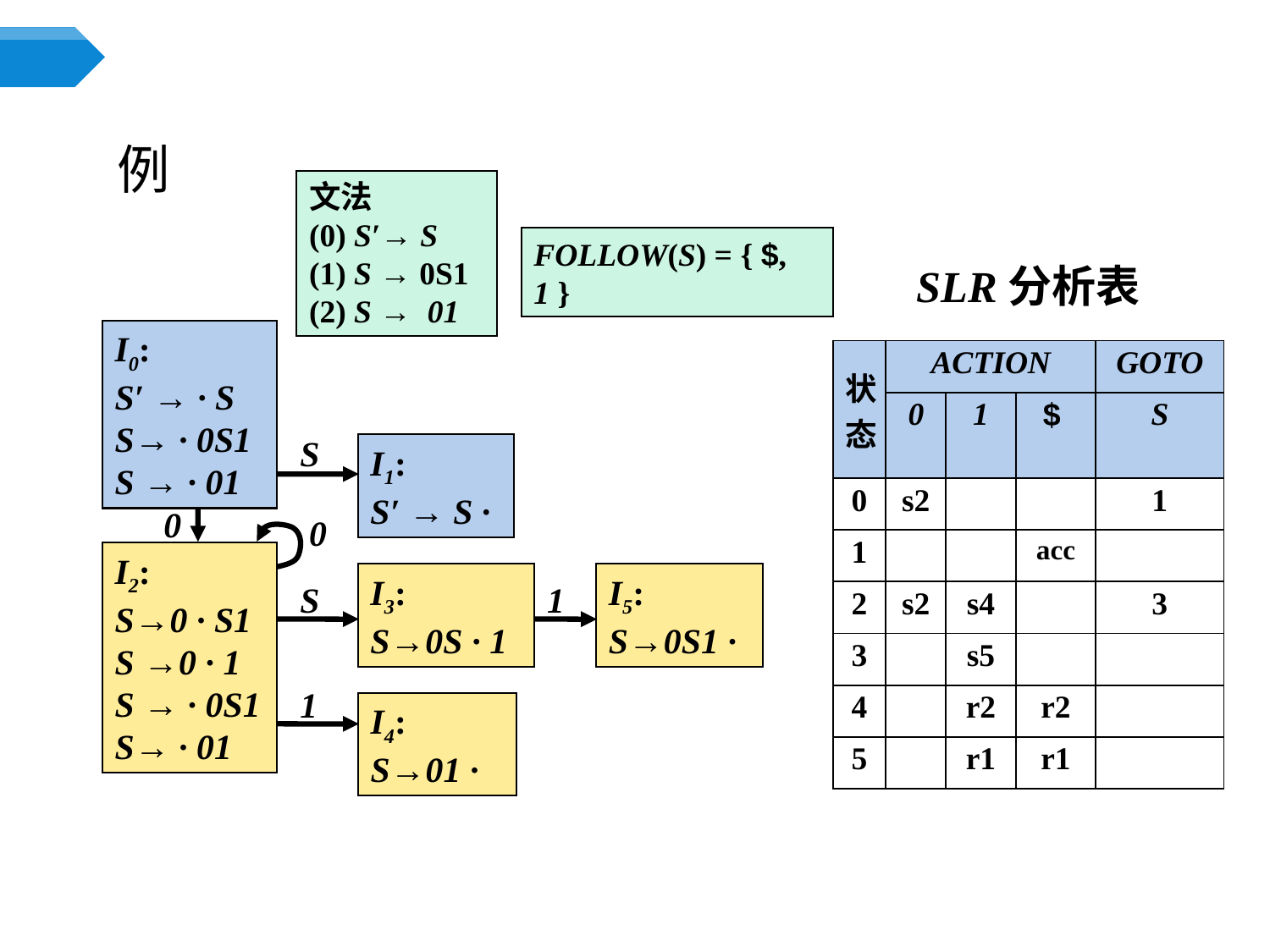

# 例
文法
(0) S′→ S
(1) S → 0S1
(2) S →  01
FOLLOW(S) = { $, 1 }
SLR分析表
I0:
S′ → · S
S→ · 0S1
S → · 01
S
I1:
S′ → S ·

0
0

I2:
S→0 · S1
S →0 · 1
S → · 0S1
S→ · 01
I3:
S→0S · 1
I5:
S→0S1 ·
S
1

1
I4:
S→01 ·

| 状态 | ACTION |  |  | GOTO |
| --- | --- | --- | --- | --- |
|  | 0 | 1 | $ | S |
| 0 | s2 |  |  | 1 |
| 1 |  |  | acc |  |
| 2 | s2 | s4 |  | 3 |
| 3 |  | s5 |  |  |
| 4 |  | r2 | r2 |  |
| 5 |  | r1 | r1 |  |